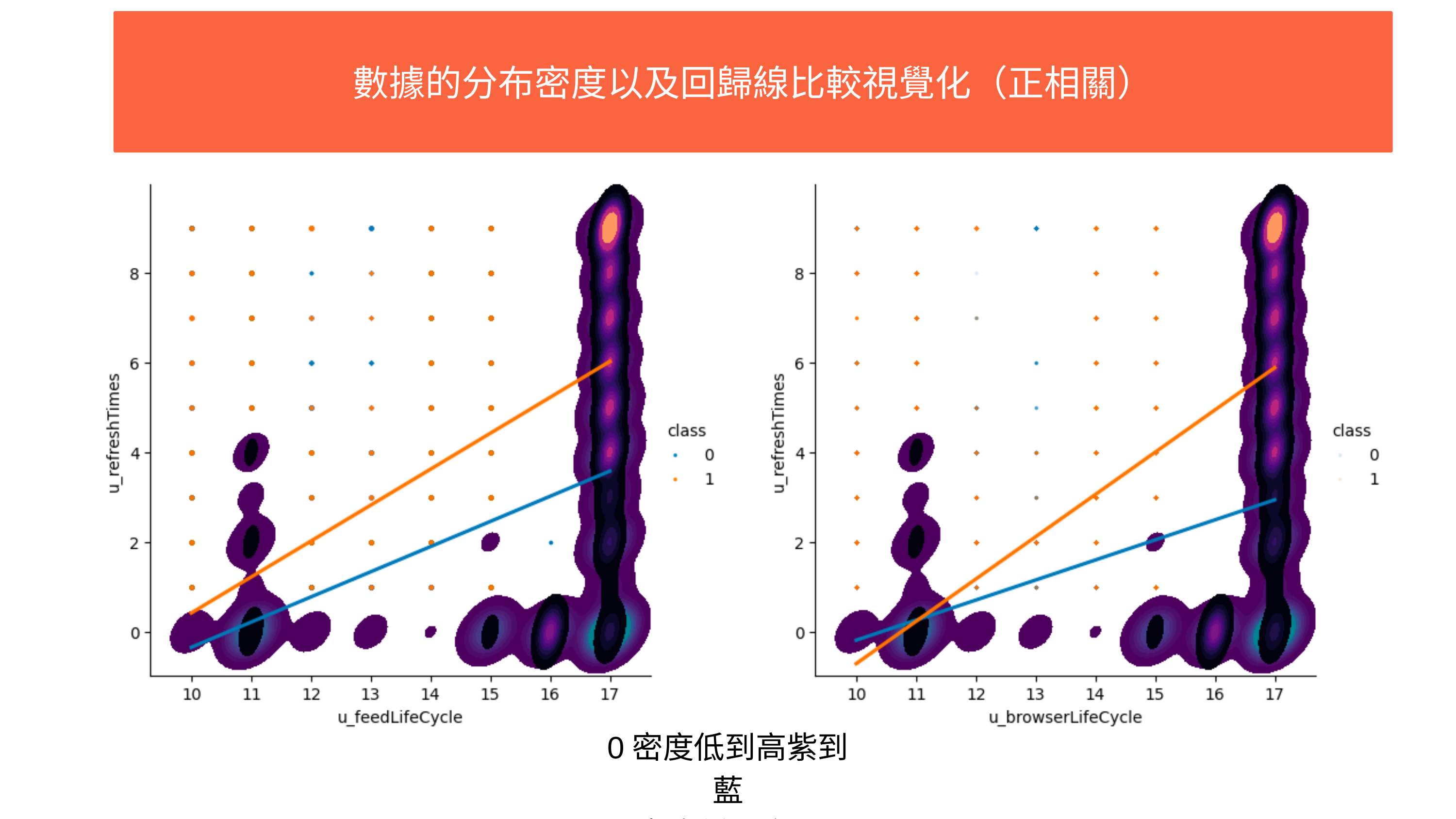

數據的分布密度以及回歸線比較視覺化（正相關）

0密度低到高紫到藍
1 密度低到高黑到橘